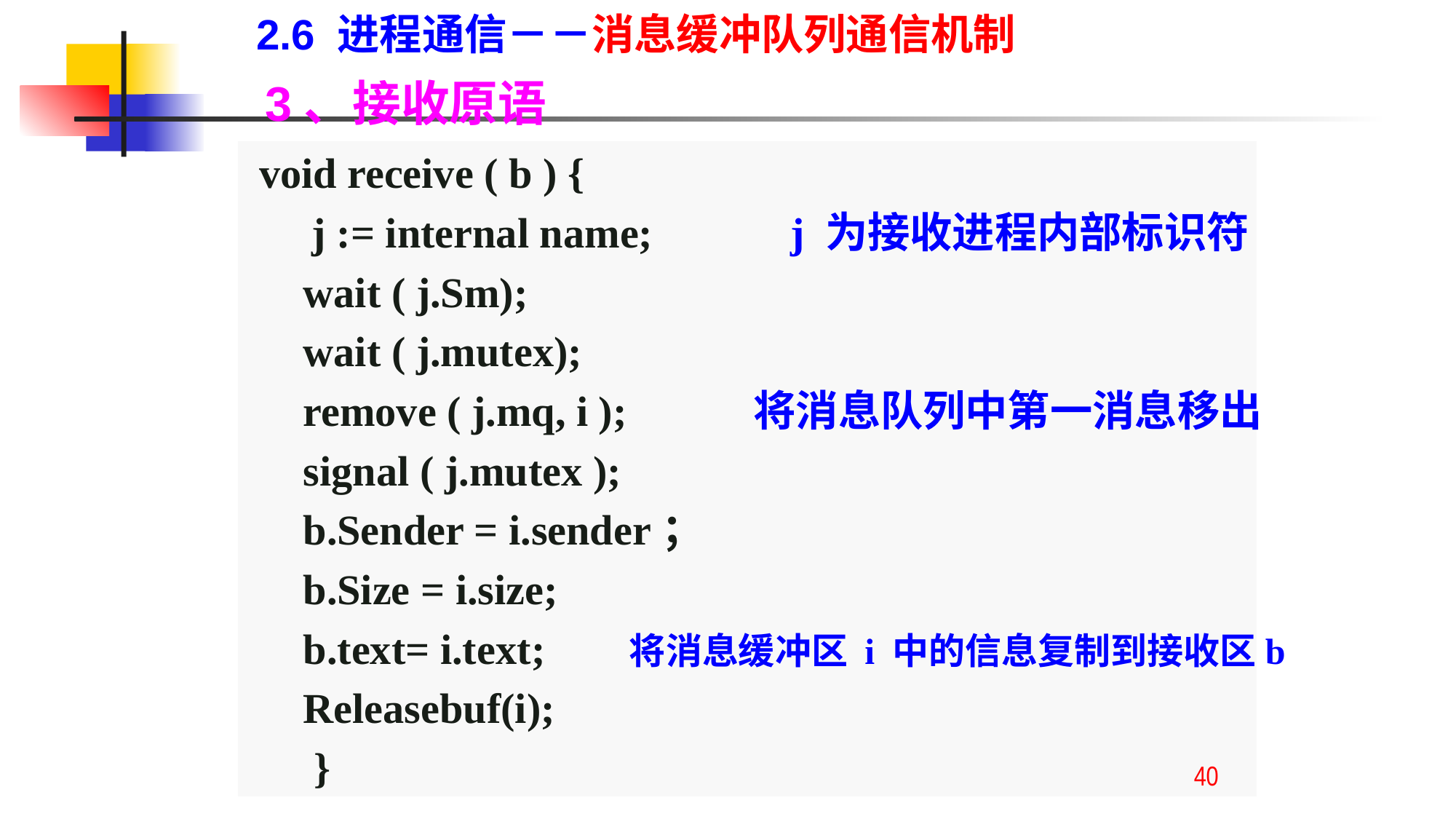

2.6 进程通信－－消息缓冲队列通信机制
3、接收原语
 void receive ( b ) {
      j := internal name;             j 为接收进程内部标识符
wait ( j.Sm);
wait ( j.mutex);
remove ( j.mq, i );           将消息队列中第一消息移出
signal ( j.mutex );
b.Sender = i.sender；
b.Size = i.size;
b.text= i.text;       将消息缓冲区 i 中的信息复制到接收区b
Releasebuf(i);
 }
40